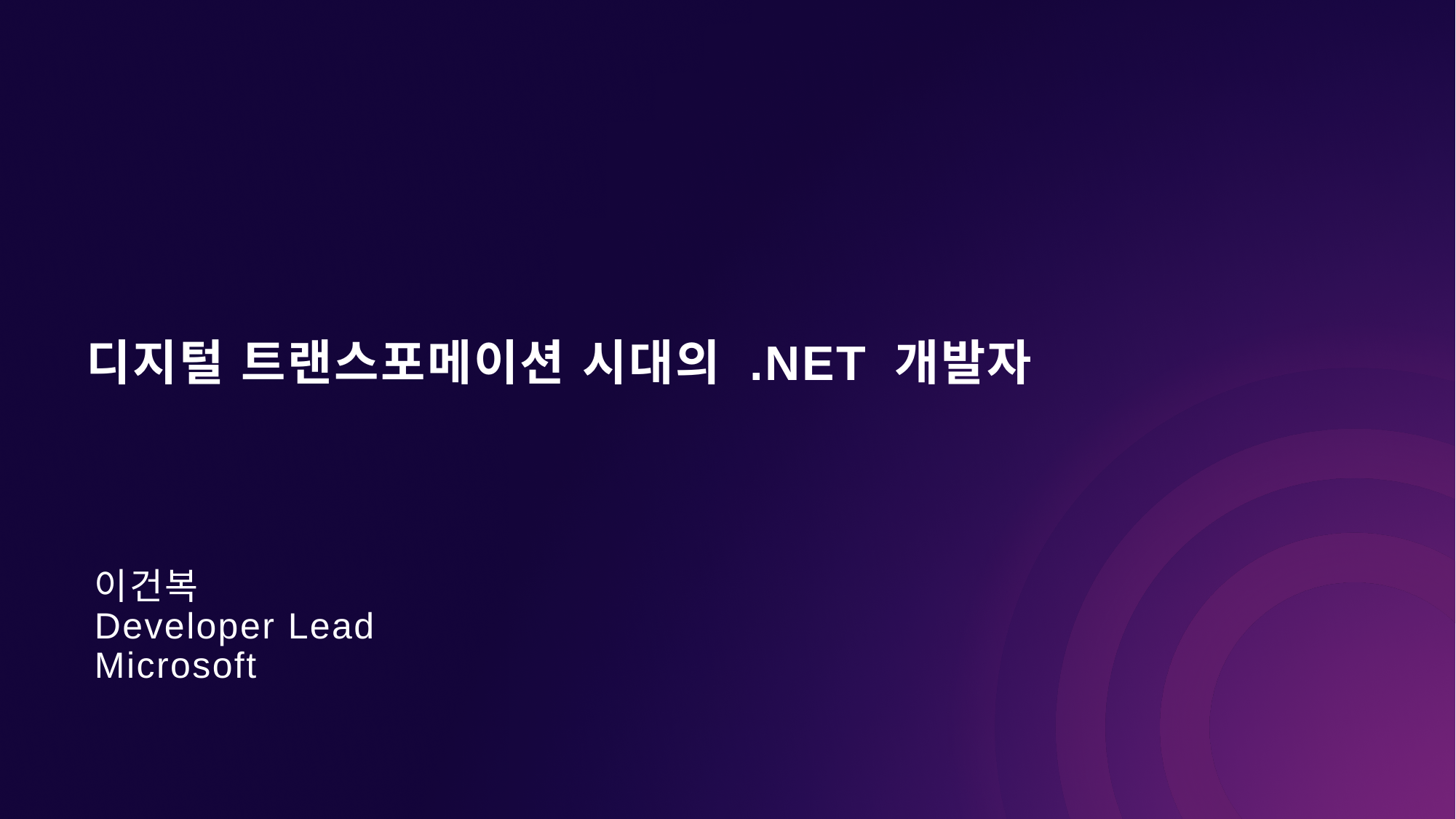

# 디지털 트랜스포메이션 시대의 .NET 개발자
이건복
Developer Lead
Microsoft